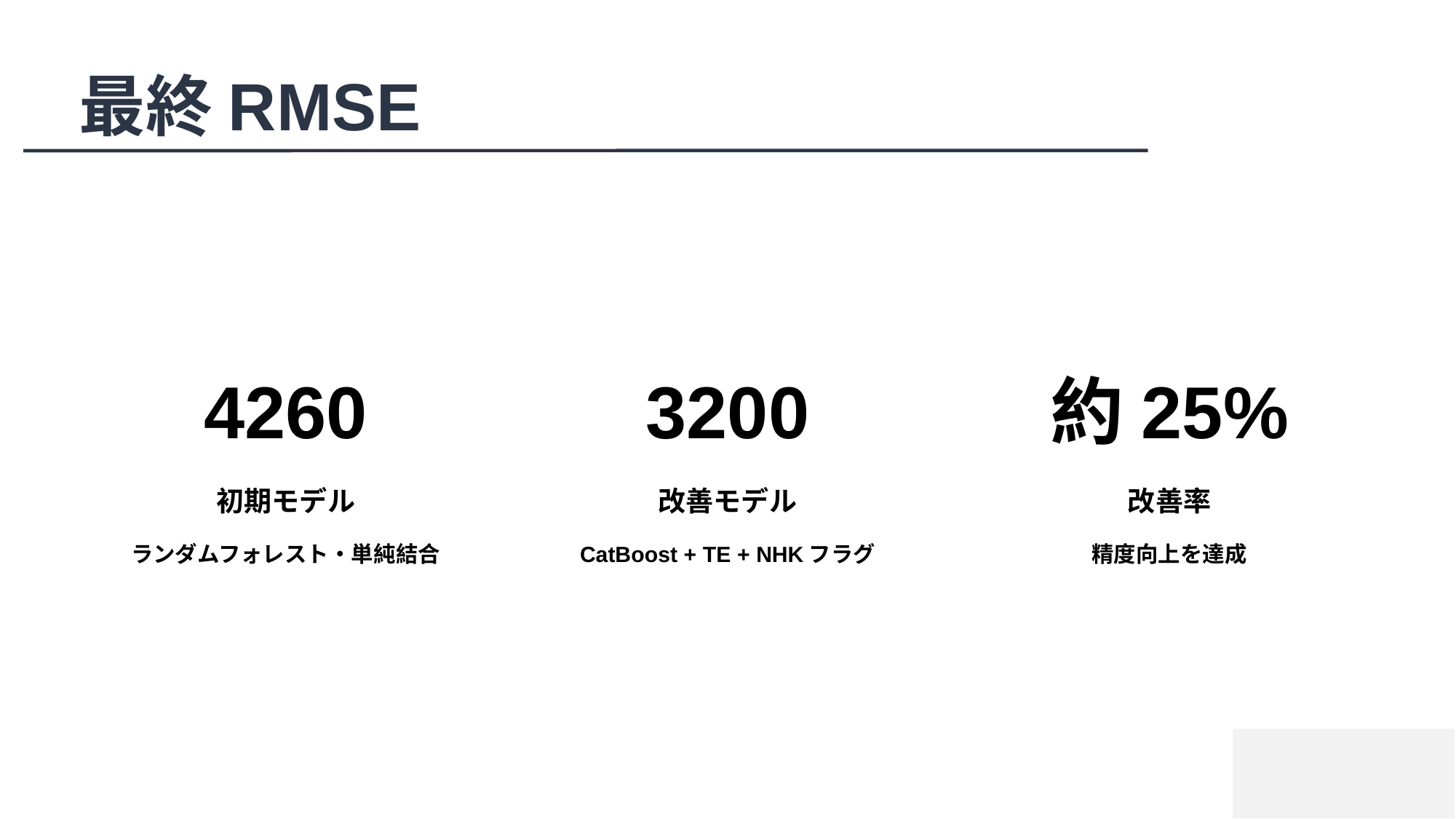

最終RMSE
4260
3200
約25%
初期モデル
改善モデル
改善率
ランダムフォレスト・単純結合
CatBoost + TE + NHKフラグ
精度向上を達成